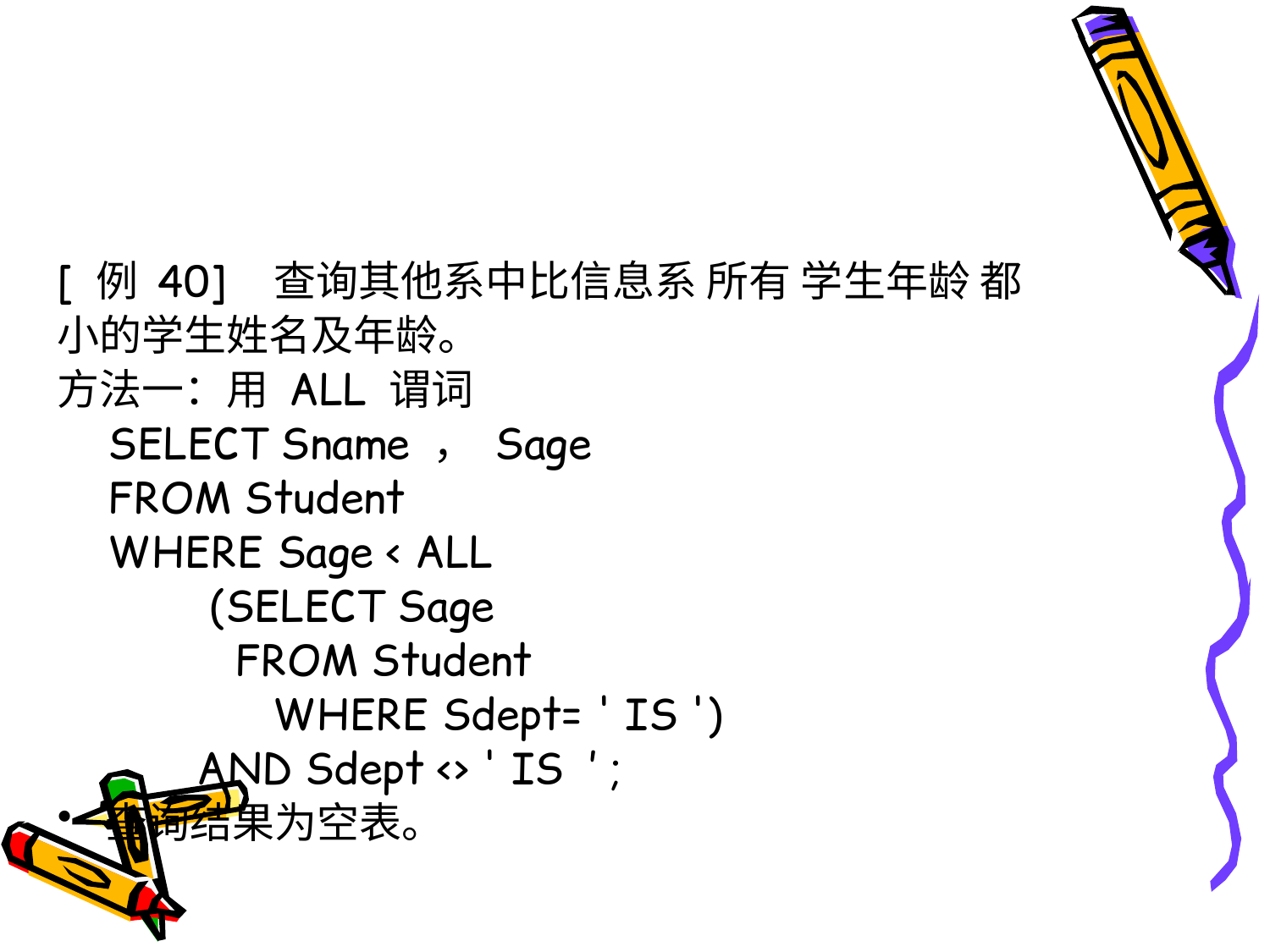

#
[ 例 40]   查询其他系中比信息系 所有 学生年龄 都
小的学生姓名及年龄。
方法一：用 ALL 谓词
    SELECT Sname ， Sage
    FROM Student
    WHERE Sage < ALL
            (SELECT Sage
              FROM Student
                 WHERE Sdept= ' IS ')
           AND Sdept <> ' IS  ’ ;
查询结果为空表。